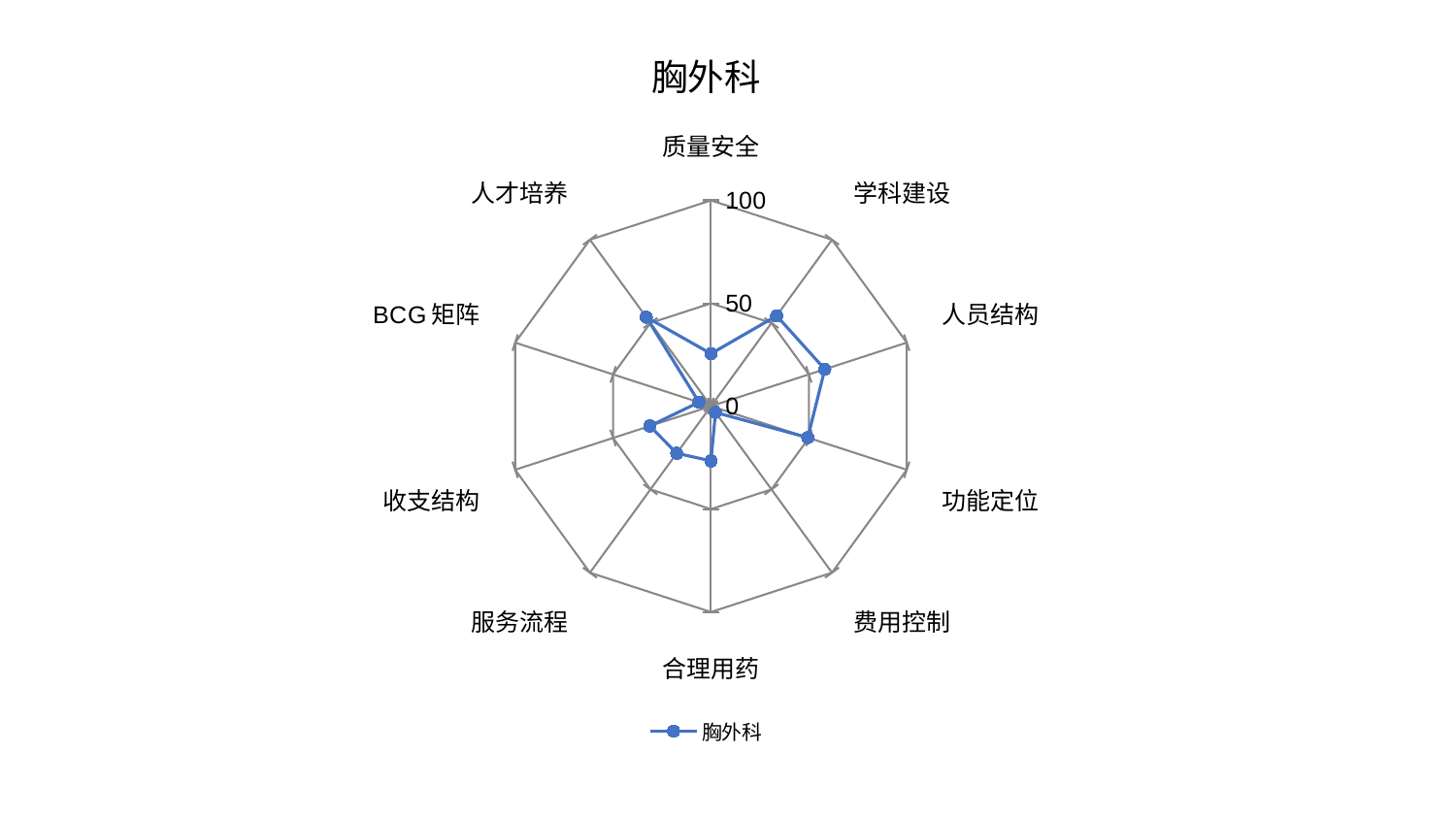

### Chart: 胸外科

| Category | 胸外科 |
|---|---|
| 质量安全 | 25.52334818377083 |
| 学科建设 | 54.29029482760059 |
| 人员结构 | 58.14552484286913 |
| 功能定位 | 49.45831266388391 |
| 费用控制 | 3.760074326107125 |
| 合理用药 | 26.58660115440599 |
| 服务流程 | 28.298486597589417 |
| 收支结构 | 31.24096922858689 |
| BCG矩阵 | 6.13177959576738 |
| 人才培养 | 53.51123263823771 |
119